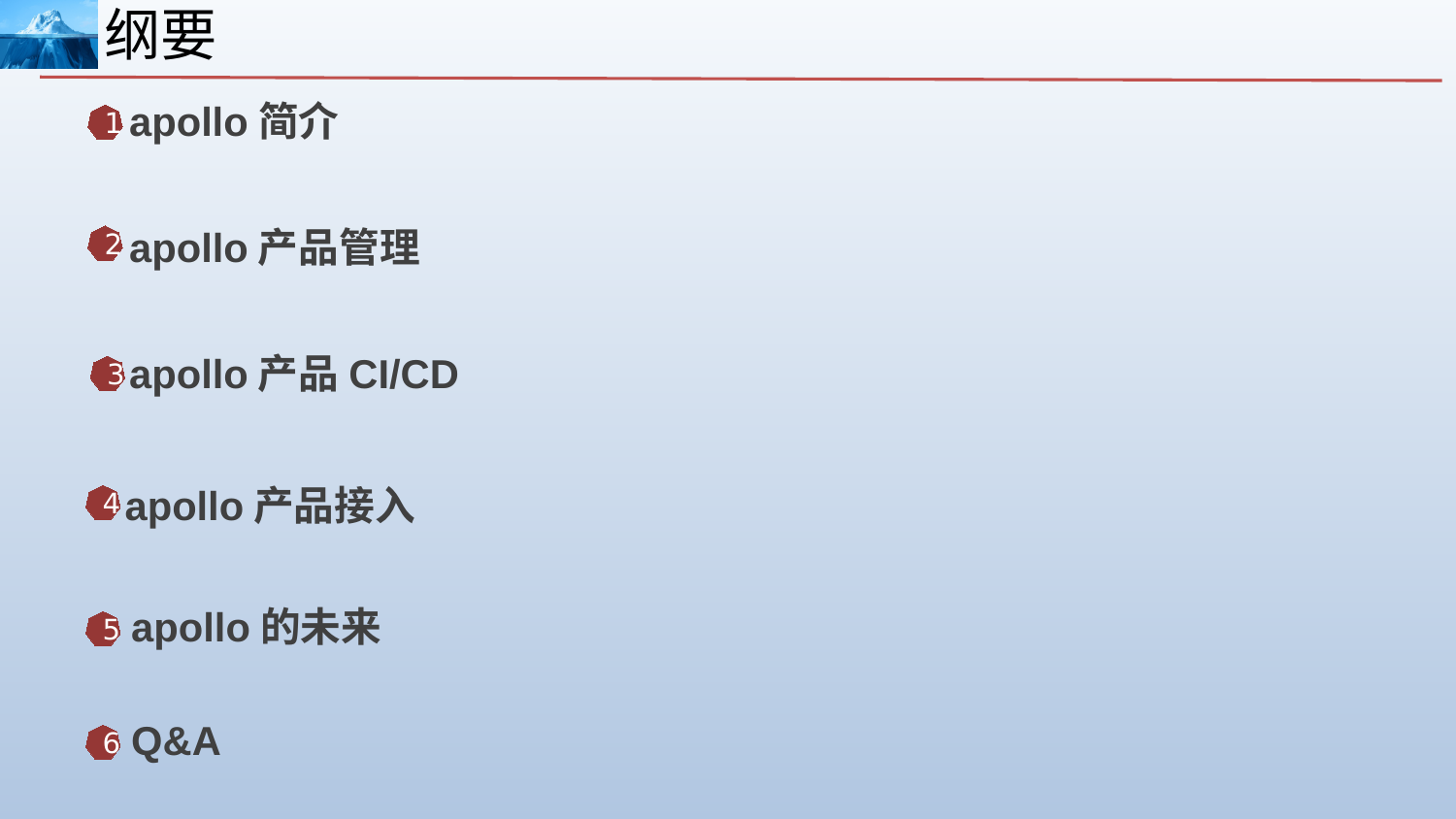

纲要
apollo简介
1
apollo产品管理
2
apollo产品CI/CD
3
apollo产品接入
4
apollo的未来
5
Q&A
6